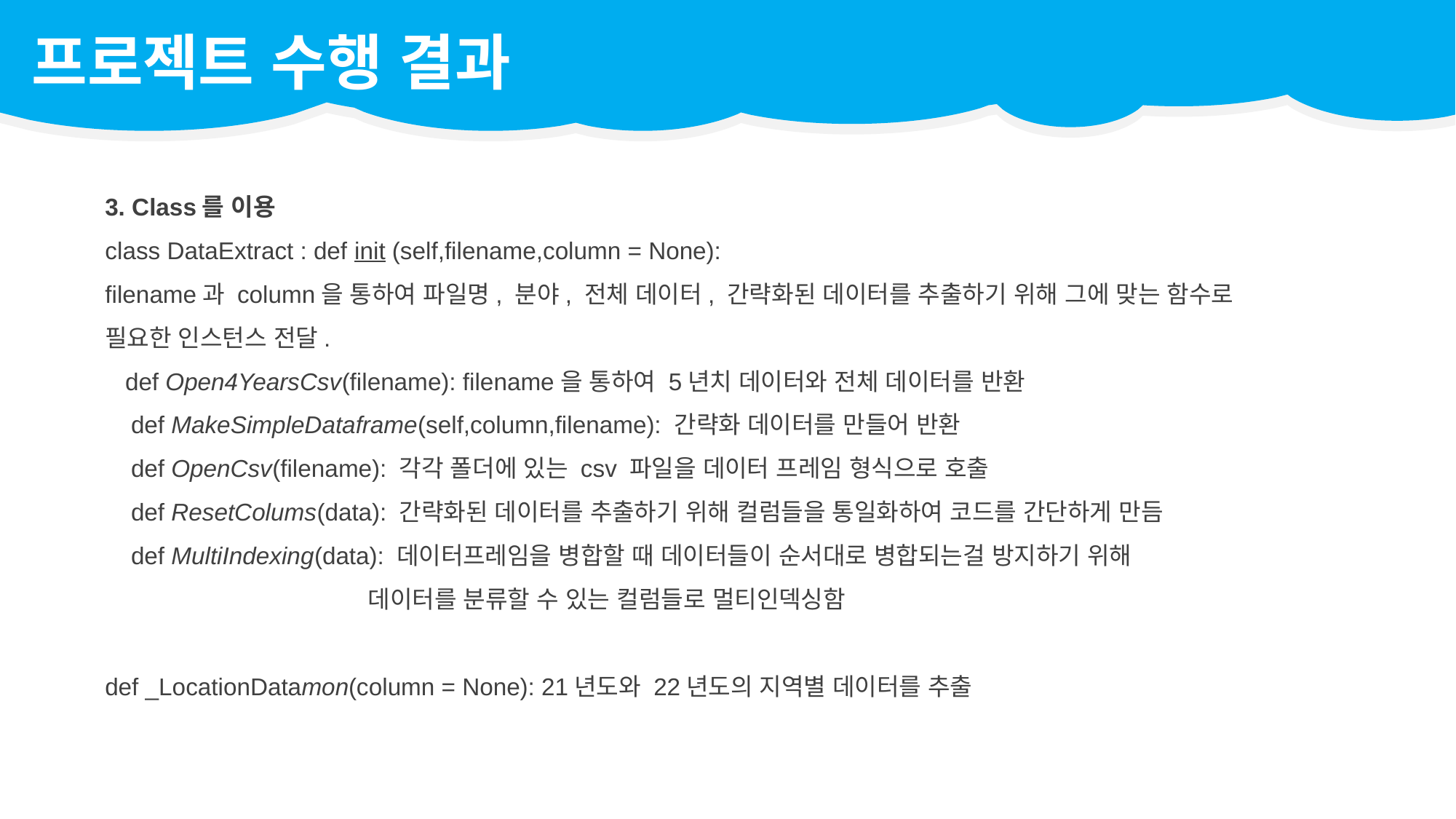

프로젝트 수행 결과
3. Class를 이용
class DataExtract : def init (self,filename,column = None):
filename과 column을 통하여 파일명, 분야, 전체 데이터, 간략화된 데이터를 추출하기 위해 그에 맞는 함수로 필요한 인스턴스 전달.
   def Open4YearsCsv(filename): filename을 통하여 5년치 데이터와 전체 데이터를 반환
   def MakeSimpleDataframe(self,column,filename): 간략화 데이터를 만들어 반환
   def OpenCsv(filename): 각각 폴더에 있는 csv 파일을 데이터 프레임 형식으로 호출
   def ResetColums(data): 간략화된 데이터를 추출하기 위해 컬럼들을 통일화하여 코드를 간단하게 만듬
   def MultiIndexing(data): 데이터프레임을 병합할 때 데이터들이 순서대로 병합되는걸 방지하기 위해
	                      데이터를 분류할 수 있는 컬럼들로 멀티인덱싱함

def _LocationDatamon(column = None): 21년도와 22년도의 지역별 데이터를 추출